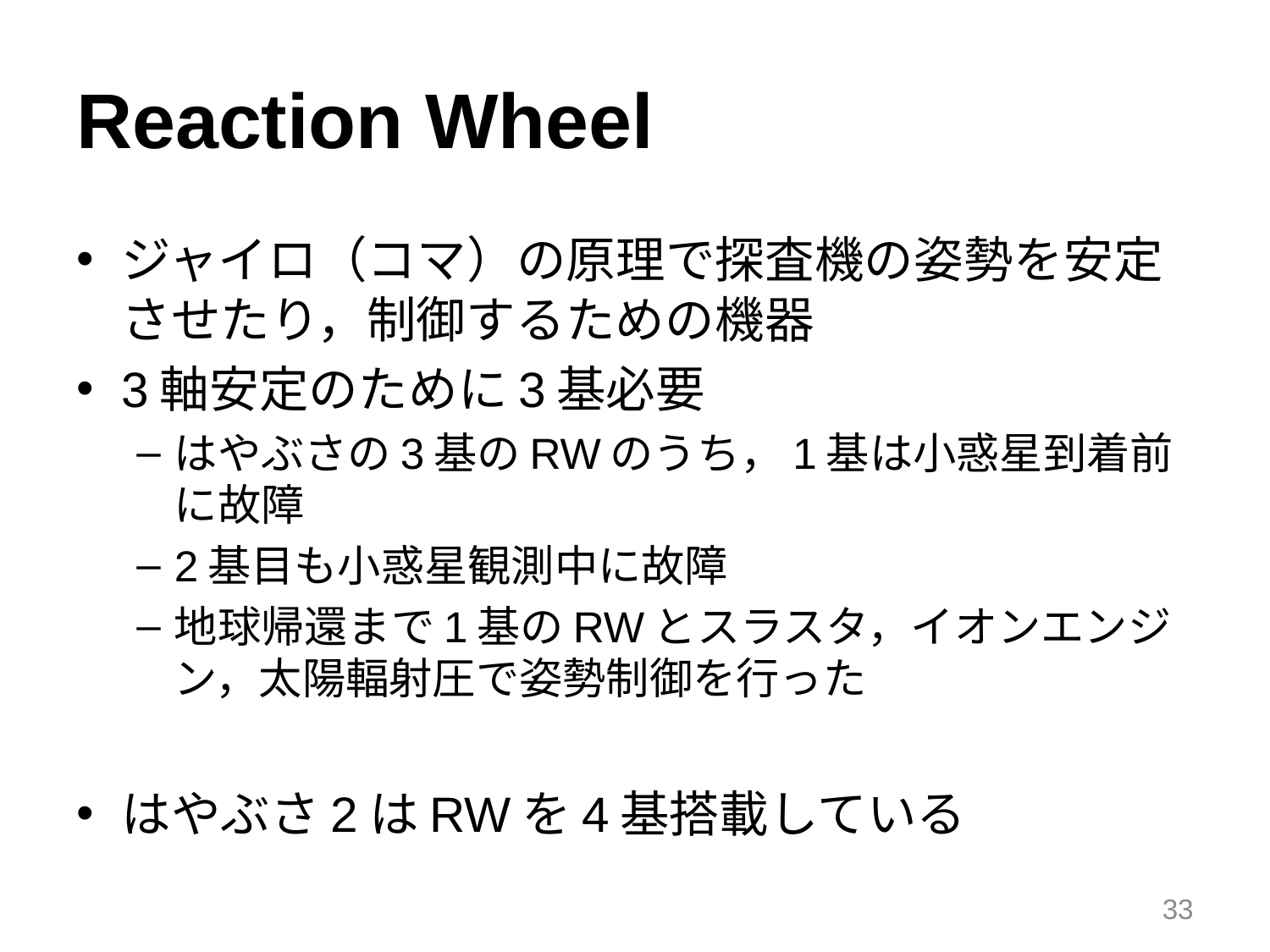

# Reaction Wheel
ジャイロ（コマ）の原理で探査機の姿勢を安定させたり，制御するための機器
3軸安定のために3基必要
はやぶさの3基のRWのうち，1基は小惑星到着前に故障
2基目も小惑星観測中に故障
地球帰還まで1基のRWとスラスタ，イオンエンジン，太陽輻射圧で姿勢制御を行った

はやぶさ2はRWを4基搭載している
33